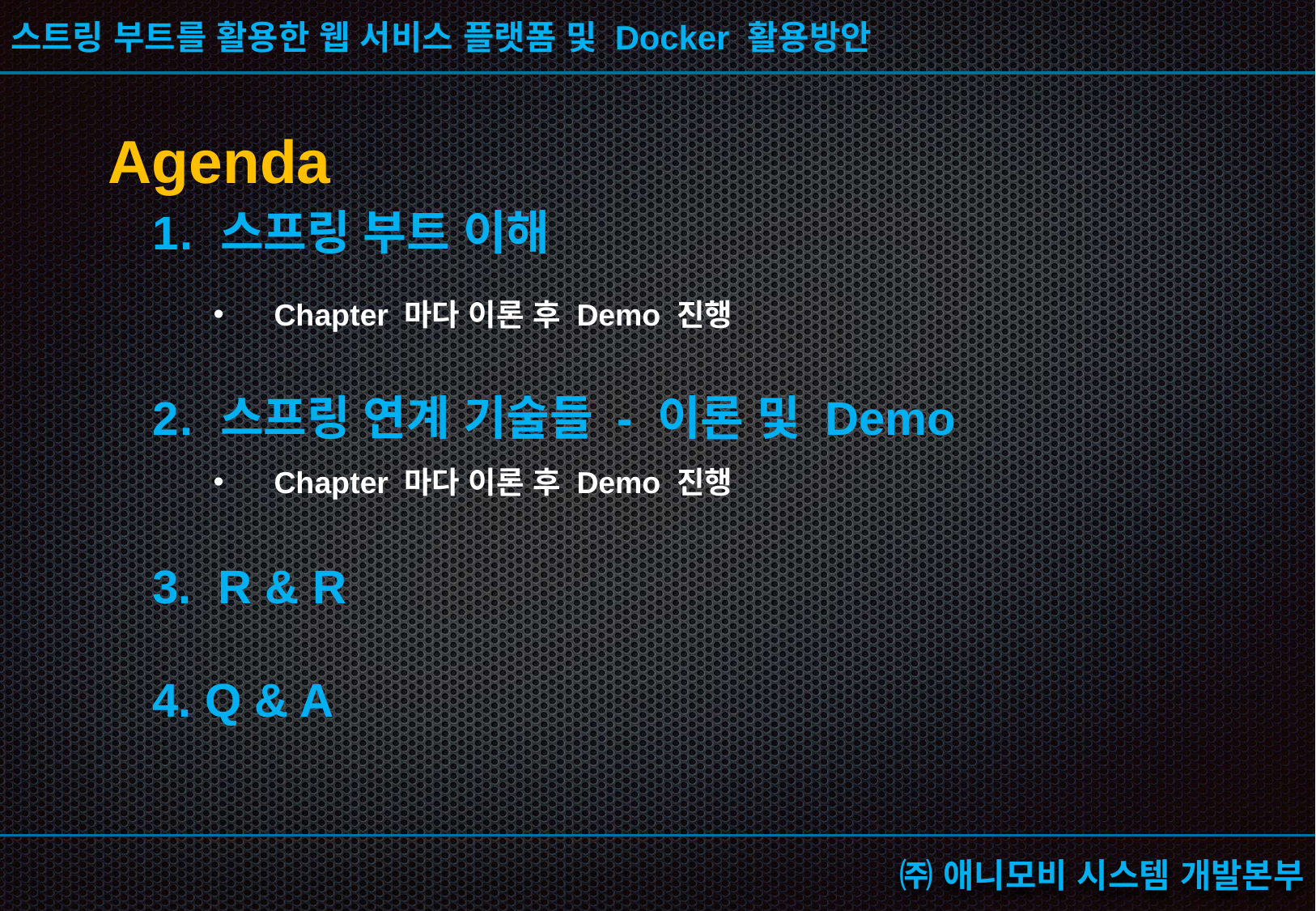

Agenda

 스프링 부트 이해
Chapter 마다 이론 후 Demo 진행
 스프링 연계 기술들 - 이론 및 Demo
Chapter 마다 이론 후 Demo 진행
  R & R
 Q & A